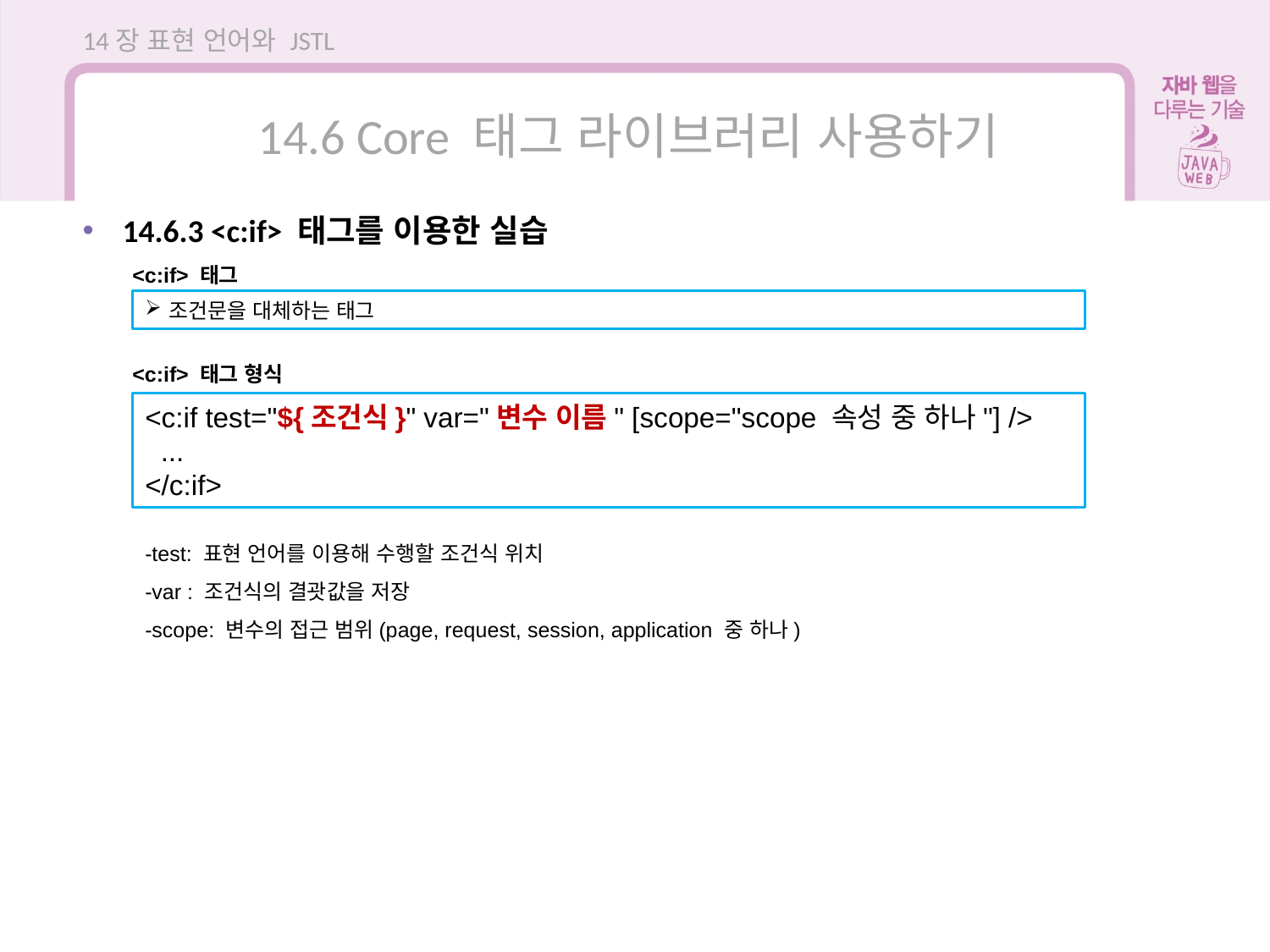

14장 표현 언어와 JSTL
14.6 Core 태그 라이브러리 사용하기
14.6.3 <c:if> 태그를 이용한 실습
<c:if> 태그
조건문을 대체하는 태그
<c:if> 태그 형식
<c:if test="${조건식}" var="변수 이름" [scope="scope 속성 중 하나"] />
  ...
</c:if>
-test: 표현 언어를 이용해 수행할 조건식 위치
-var : 조건식의 결괏값을 저장
-scope: 변수의 접근 범위(page, request, session, application 중 하나)